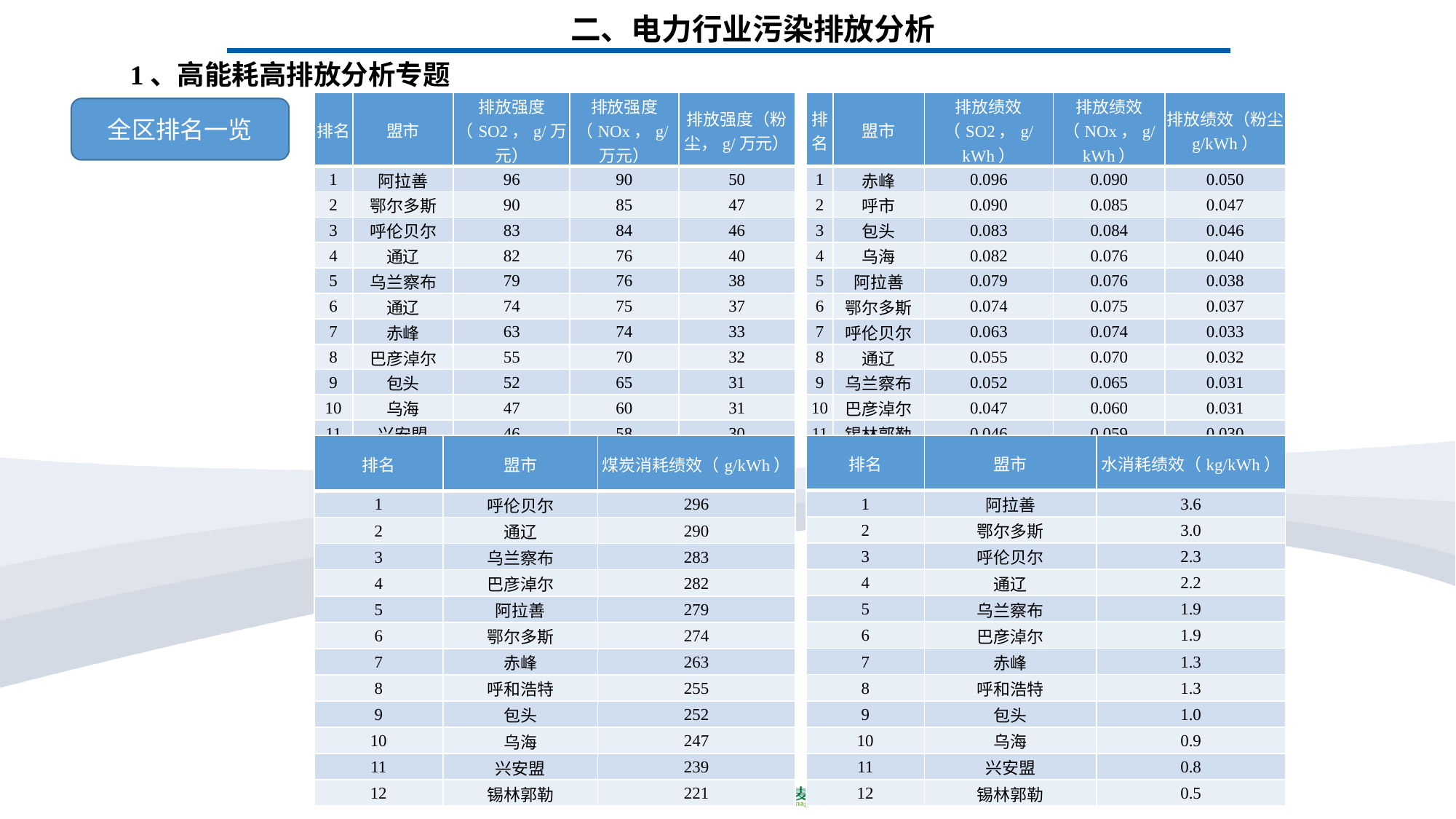

二、电力行业污染排放分析
1、高能耗高排放分析专题
| 排名 | 盟市 | 排放强度（SO2，g/万元） | 排放强度（NOx，g/万元） | 排放强度（粉尘，g/万元） |
| --- | --- | --- | --- | --- |
| 1 | 阿拉善 | 96 | 90 | 50 |
| 2 | 鄂尔多斯 | 90 | 85 | 47 |
| 3 | 呼伦贝尔 | 83 | 84 | 46 |
| 4 | 通辽 | 82 | 76 | 40 |
| 5 | 乌兰察布 | 79 | 76 | 38 |
| 6 | 通辽 | 74 | 75 | 37 |
| 7 | 赤峰 | 63 | 74 | 33 |
| 8 | 巴彦淖尔 | 55 | 70 | 32 |
| 9 | 包头 | 52 | 65 | 31 |
| 10 | 乌海 | 47 | 60 | 31 |
| 11 | 兴安盟 | 46 | 58 | 30 |
| 12 | 锡林郭勒 | 45 | 55 | 30 |
| 排名 | 盟市 | 排放绩效（SO2，g/kWh） | 排放绩效（NOx，g/kWh） | 排放绩效（粉尘，g/kWh） |
| --- | --- | --- | --- | --- |
| 1 | 赤峰 | 0.096 | 0.090 | 0.050 |
| 2 | 呼市 | 0.090 | 0.085 | 0.047 |
| 3 | 包头 | 0.083 | 0.084 | 0.046 |
| 4 | 乌海 | 0.082 | 0.076 | 0.040 |
| 5 | 阿拉善 | 0.079 | 0.076 | 0.038 |
| 6 | 鄂尔多斯 | 0.074 | 0.075 | 0.037 |
| 7 | 呼伦贝尔 | 0.063 | 0.074 | 0.033 |
| 8 | 通辽 | 0.055 | 0.070 | 0.032 |
| 9 | 乌兰察布 | 0.052 | 0.065 | 0.031 |
| 10 | 巴彦淖尔 | 0.047 | 0.060 | 0.031 |
| 11 | 锡林郭勒 | 0.046 | 0.059 | 0.030 |
| 12 | 兴安盟 | 0.045 | 0.059 | 0.030 |
全区排名一览
| 排名 | 盟市 | 水消耗绩效（kg/kWh） |
| --- | --- | --- |
| 1 | 阿拉善 | 3.6 |
| 2 | 鄂尔多斯 | 3.0 |
| 3 | 呼伦贝尔 | 2.3 |
| 4 | 通辽 | 2.2 |
| 5 | 乌兰察布 | 1.9 |
| 6 | 巴彦淖尔 | 1.9 |
| 7 | 赤峰 | 1.3 |
| 8 | 呼和浩特 | 1.3 |
| 9 | 包头 | 1.0 |
| 10 | 乌海 | 0.9 |
| 11 | 兴安盟 | 0.8 |
| 12 | 锡林郭勒 | 0.5 |
| 排名 | 盟市 | 煤炭消耗绩效（g/kWh） |
| --- | --- | --- |
| 1 | 呼伦贝尔 | 296 |
| 2 | 通辽 | 290 |
| 3 | 乌兰察布 | 283 |
| 4 | 巴彦淖尔 | 282 |
| 5 | 阿拉善 | 279 |
| 6 | 鄂尔多斯 | 274 |
| 7 | 赤峰 | 263 |
| 8 | 呼和浩特 | 255 |
| 9 | 包头 | 252 |
| 10 | 乌海 | 247 |
| 11 | 兴安盟 | 239 |
| 12 | 锡林郭勒 | 221 |